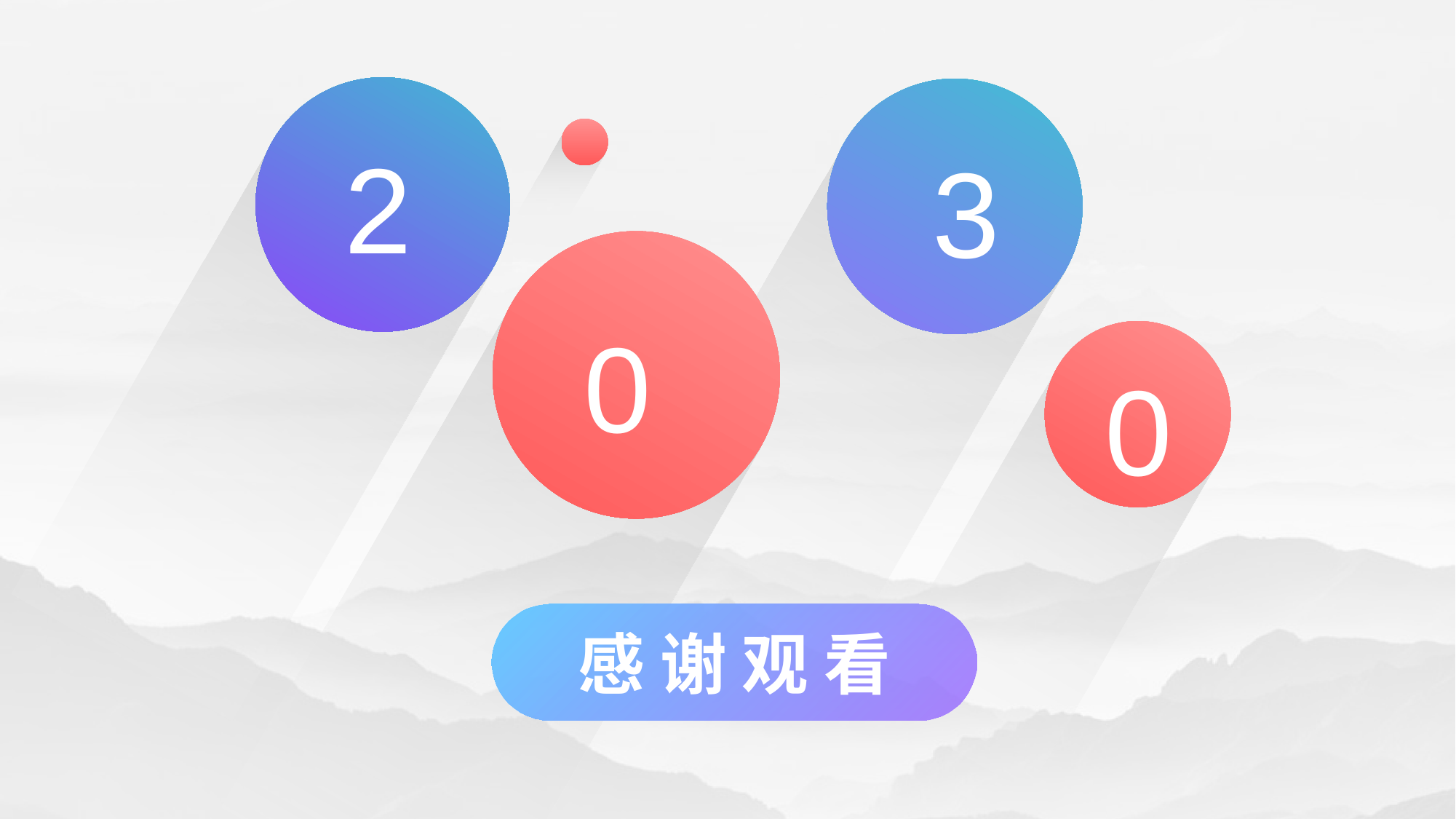

2
3

0

0

感 谢 观 看